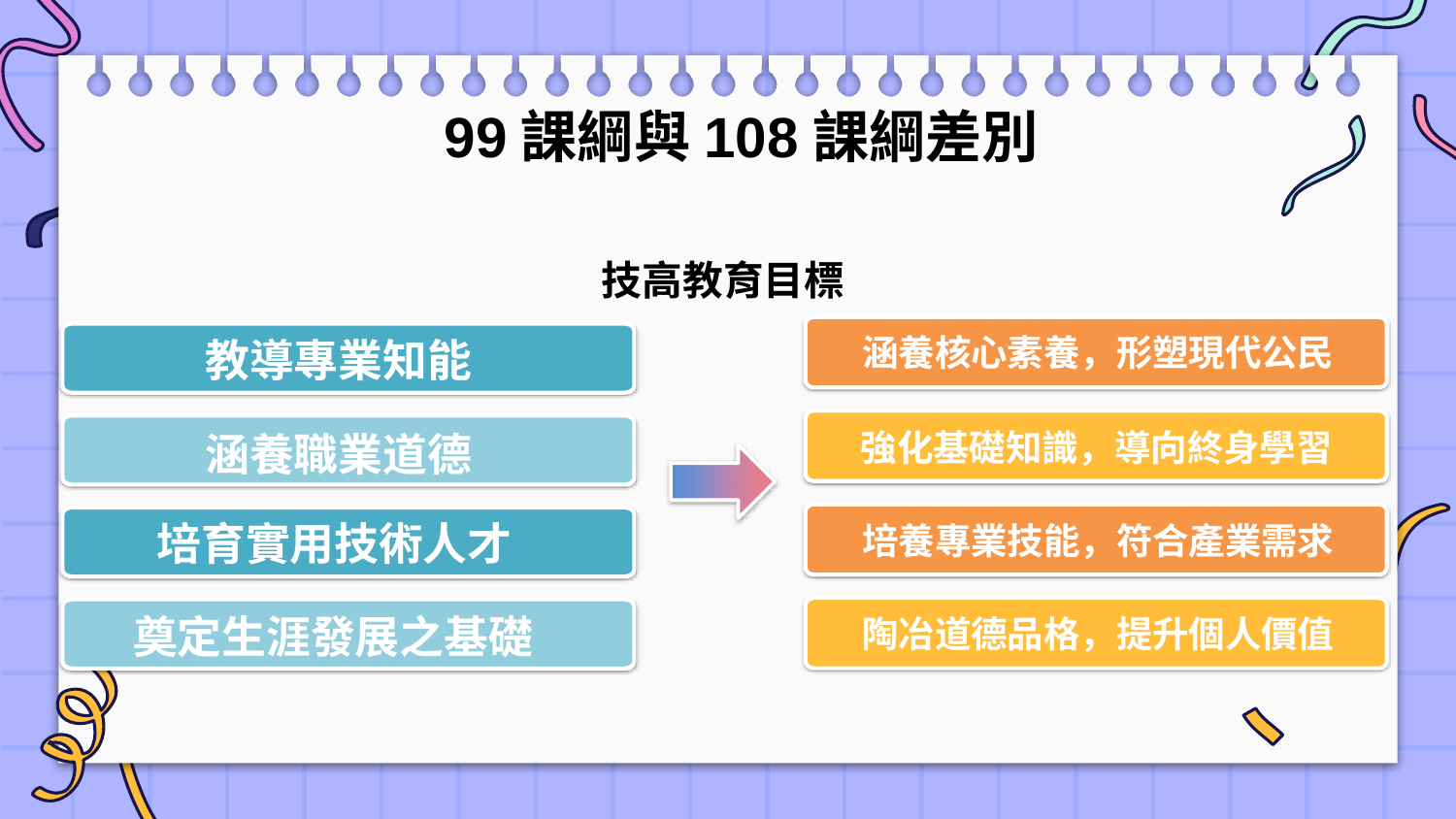

99課綱與108課綱差別

技高教育目標

涵養核心素養，形塑現代公民

強化基礎知識，導向終身學習

培養專業技能，符合產業需求

陶冶道德品格，提升個人價值

教導專業知能

涵養職業道德

培育實用技術人才

奠定生涯發展之基礎